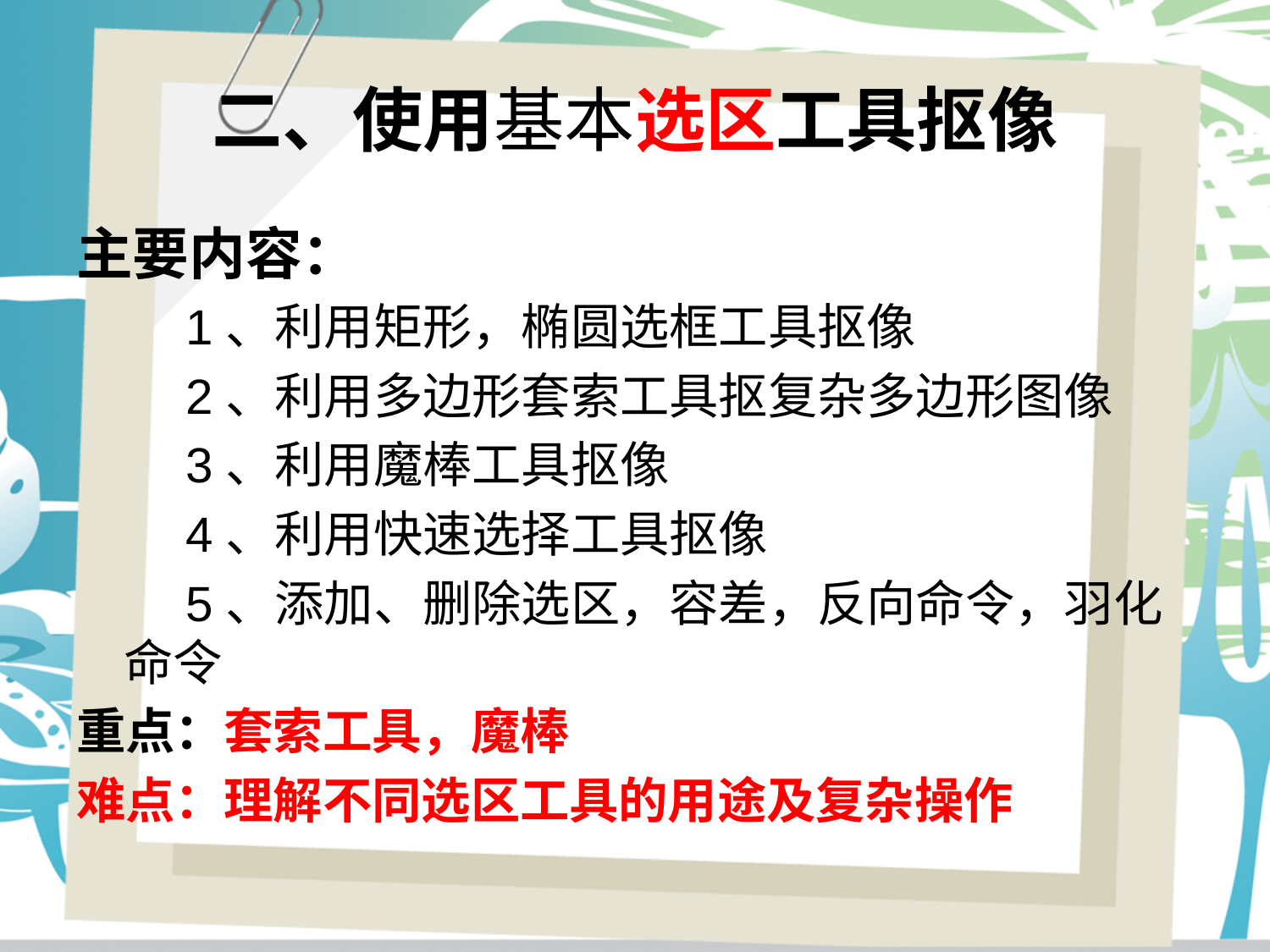

# 二、使用基本选区工具抠像
主要内容：
        1、利用矩形，椭圆选框工具抠像
        2、利用多边形套索工具抠复杂多边形图像
        3、利用魔棒工具抠像
        4、利用快速选择工具抠像
        5、添加、删除选区，容差，反向命令，羽化命令
重点：套索工具，魔棒
难点：理解不同选区工具的用途及复杂操作